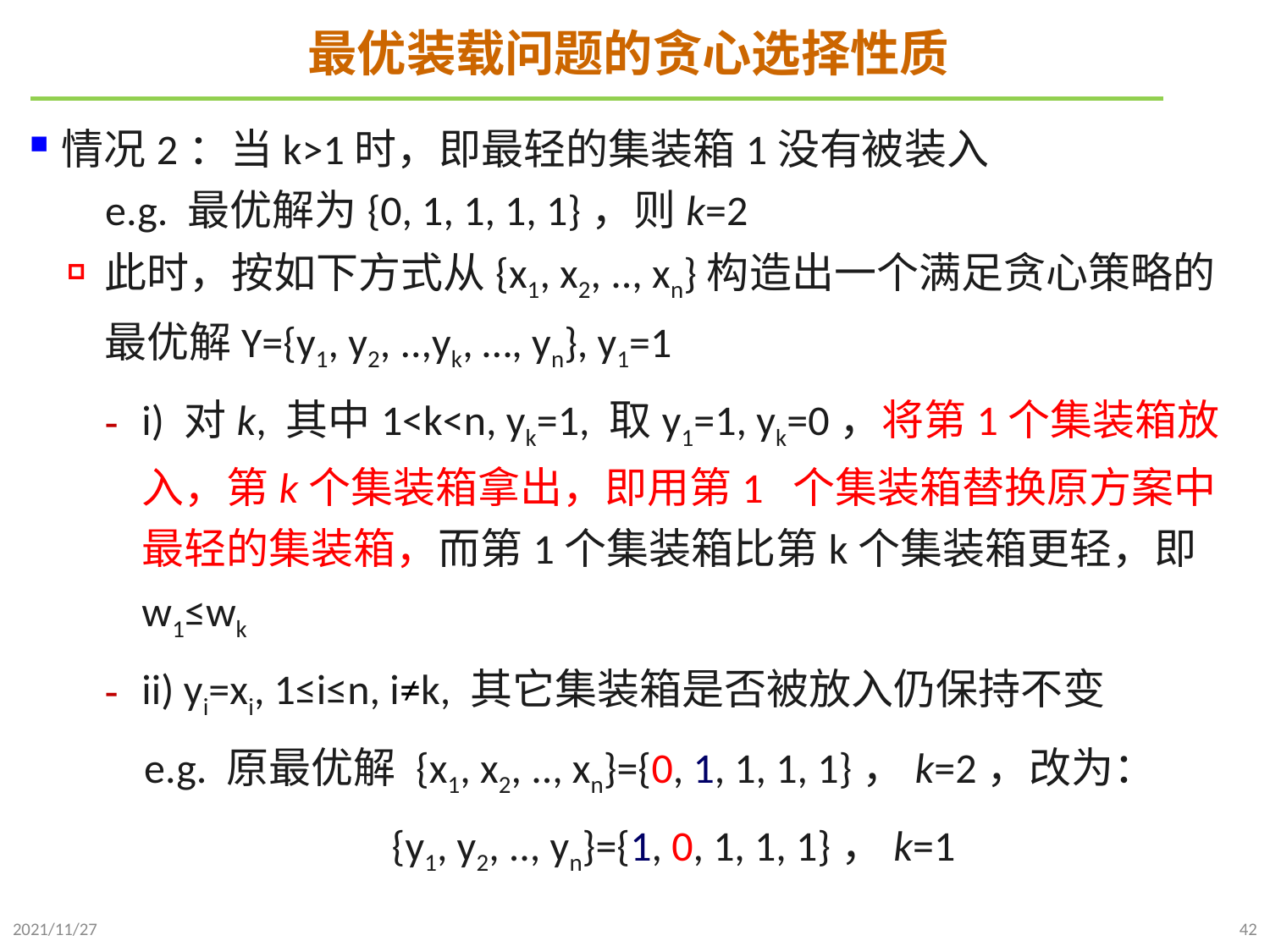

# 最优装载问题的贪心选择性质
情况2：当k>1时，即最轻的集装箱1没有被装入
    e.g. 最优解为{0, 1, 1, 1, 1}，则k=2
此时，按如下方式从{x1, x2, .., xn}构造出一个满足贪心策略的最优解Y={y1, y2, ..,yk, …, yn}, y1=1
i) 对k, 其中1<k<n, yk=1, 取y1=1, yk=0，将第1个集装箱放入，第k个集装箱拿出，即用第1  个集装箱替换原方案中最轻的集装箱，而第1个集装箱比第k个集装箱更轻，即w1≤wk
ii) yi=xi, 1≤i≤n, i≠k, 其它集装箱是否被放入仍保持不变
            e.g. 原最优解 {x1, x2, .., xn}={0, 1, 1, 1, 1}，k=2，改为：
                                      {y1, y2, .., yn}={1, 0, 1, 1, 1}，k=1

2021/11/27
42